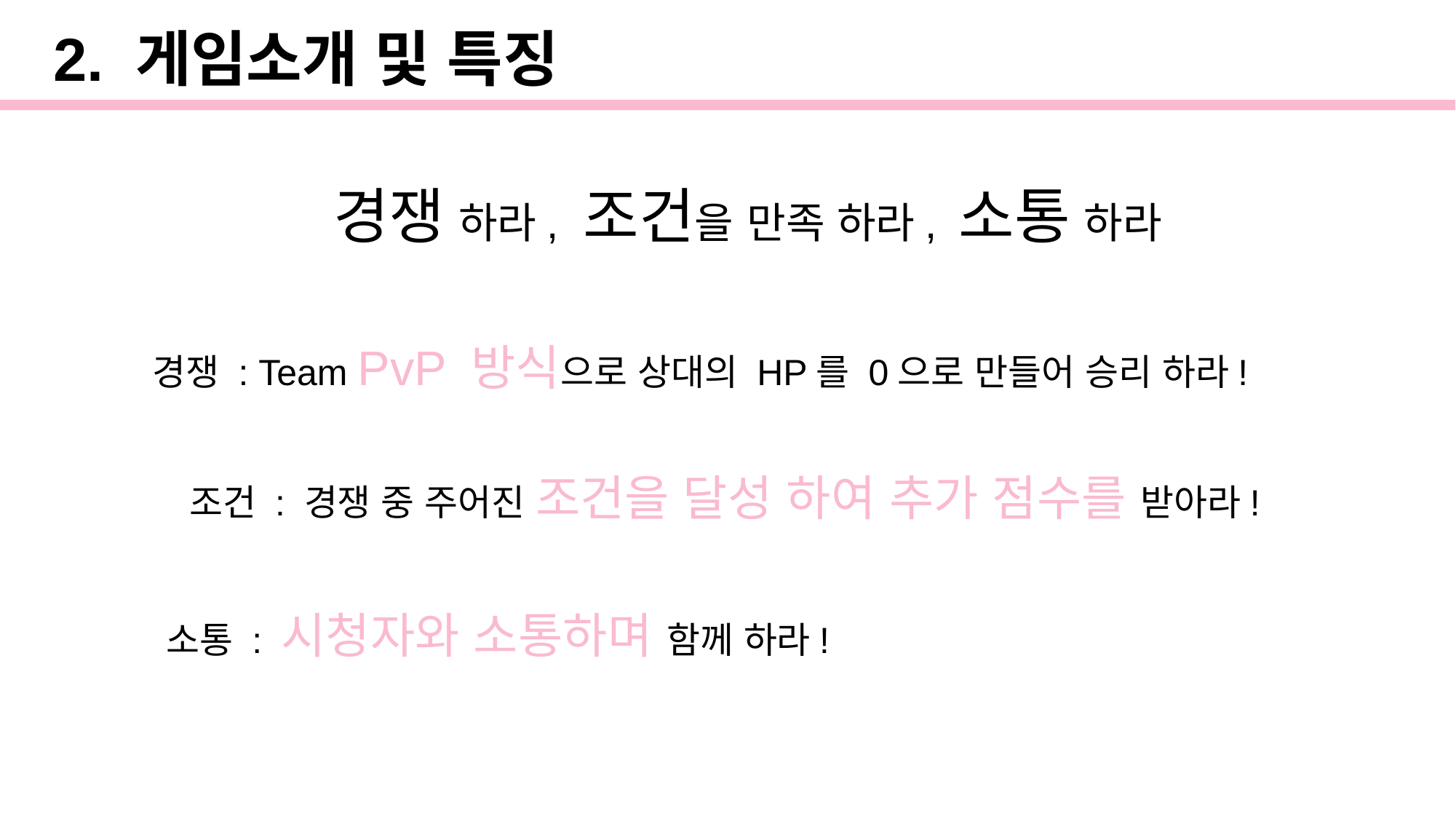

2. 게임소개 및 특징

경쟁 하라, 조건을 만족 하라, 소통 하라
경쟁 : Team PvP 방식으로 상대의 HP를 0으로 만들어 승리 하라!
조건 : 경쟁 중 주어진 조건을 달성 하여 추가 점수를 받아라!
소통 : 시청자와 소통하며 함께 하라!